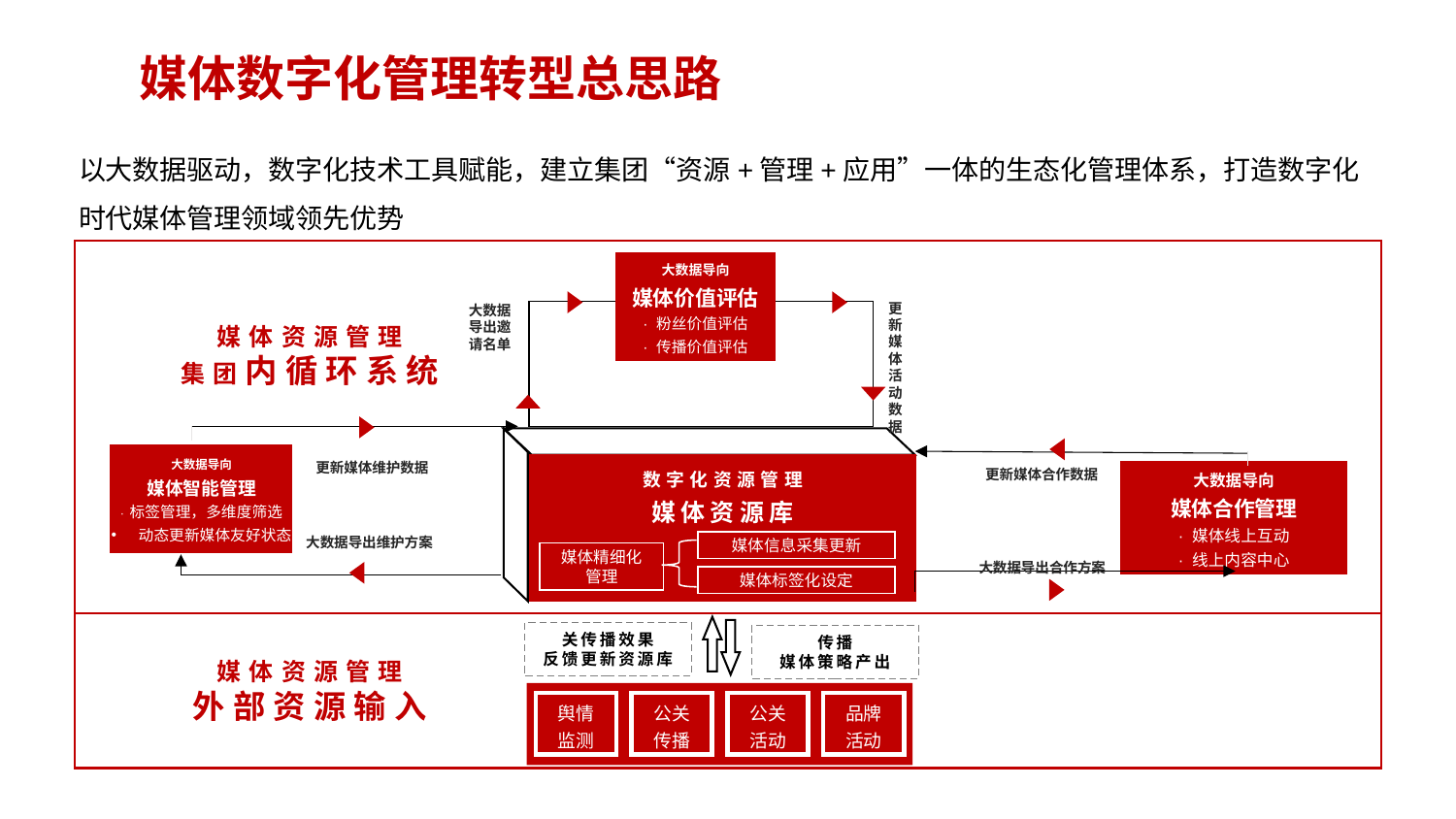

媒体数字化管理转型总思路
以大数据驱动，数字化技术工具赋能，建立集团“资源+管理+应用”一体的生态化管理体系，打造数字化时代媒体管理领域领先优势

大数据导向
媒体价值评估
· 粉丝价值评估
· 传播价值评估
更新媒体活动数据
大数据导出邀请名单

媒体资源管理
集团内循环系统

大数据导向
媒体智能管理
· 标签管理，多维度筛选
动态更新媒体友好状态
更新媒体维护数据

数字化资源管理
媒体资源库
更新媒体合作数据
大数据导向
媒体合作管理
· 媒体线上互动
· 线上内容中心

大数据导出维护方案
媒体信息采集更新

媒体精细化
管理
大数据导出合作方案
媒体标签化设定

关传播效果
反馈更新资源库
传播
媒体策略产出
媒体资源管理
外部资源输入

舆情
监测
公关
传播
公关
活动
品牌
活动